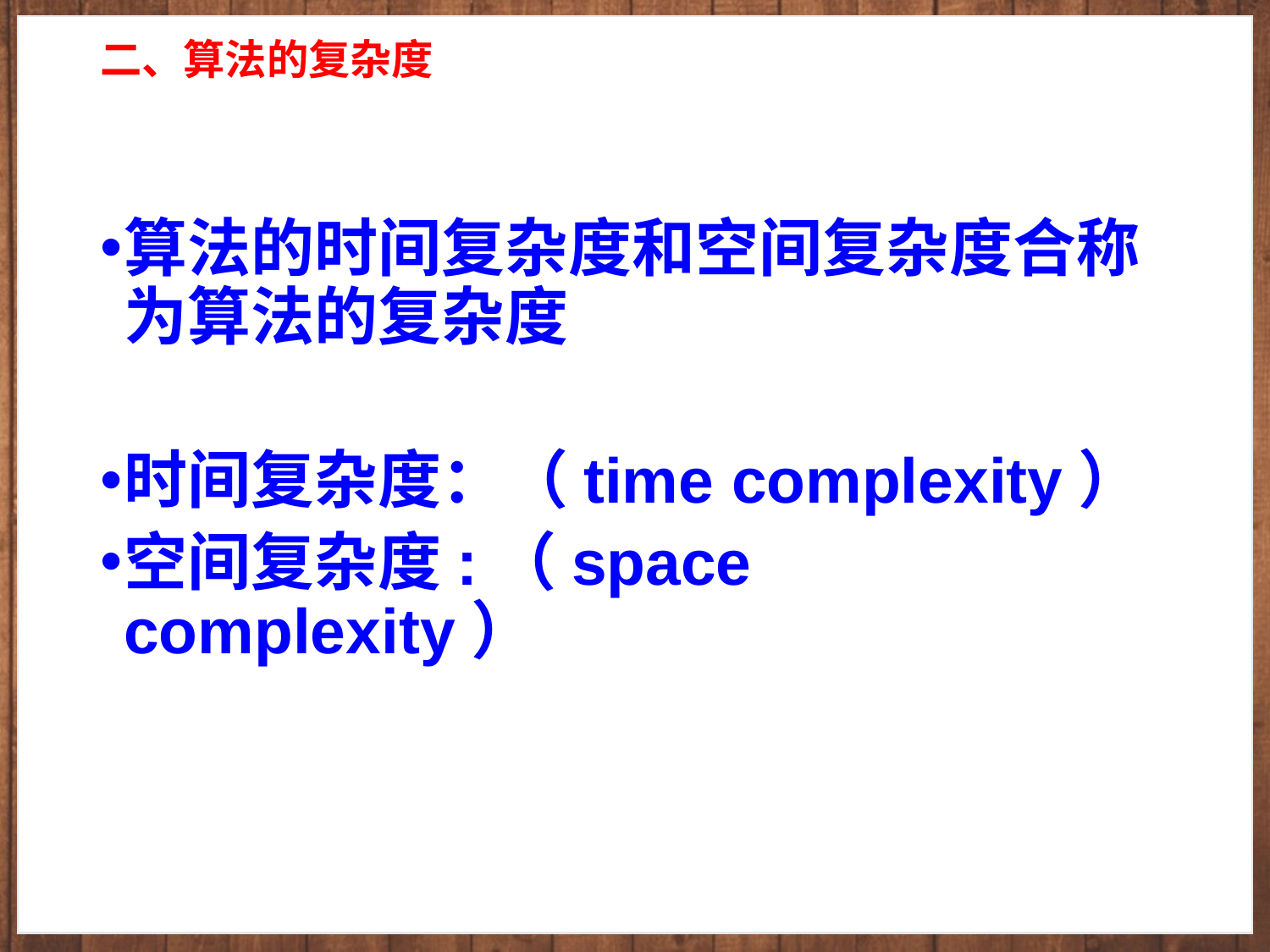

# 二、算法的复杂度
算法的时间复杂度和空间复杂度合称为算法的复杂度

时间复杂度：（time complexity）
空间复杂度:（space complexity）